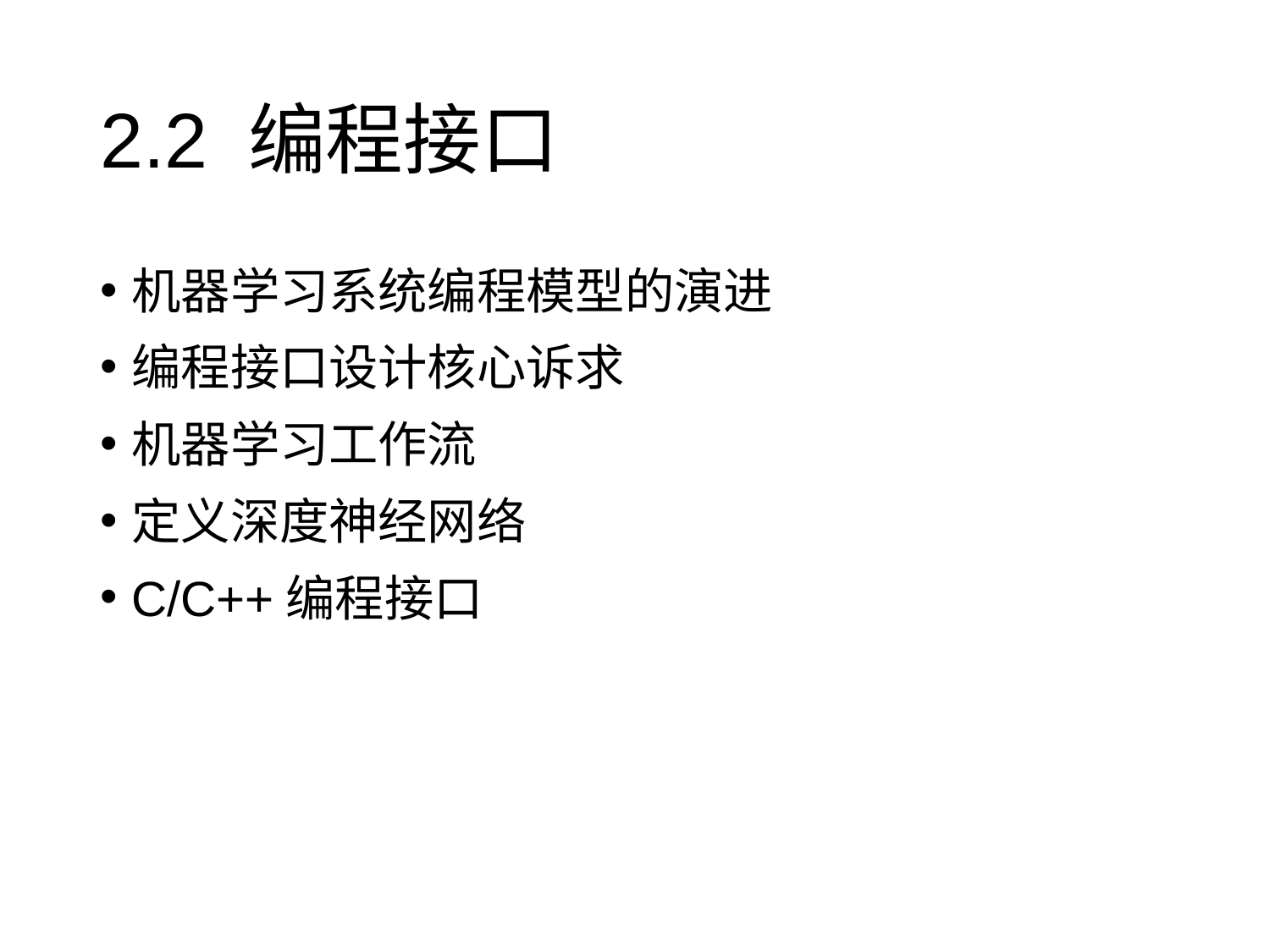

# 2.2 编程接口
机器学习系统编程模型的演进
编程接口设计核心诉求
机器学习工作流
定义深度神经网络
C/C++编程接口